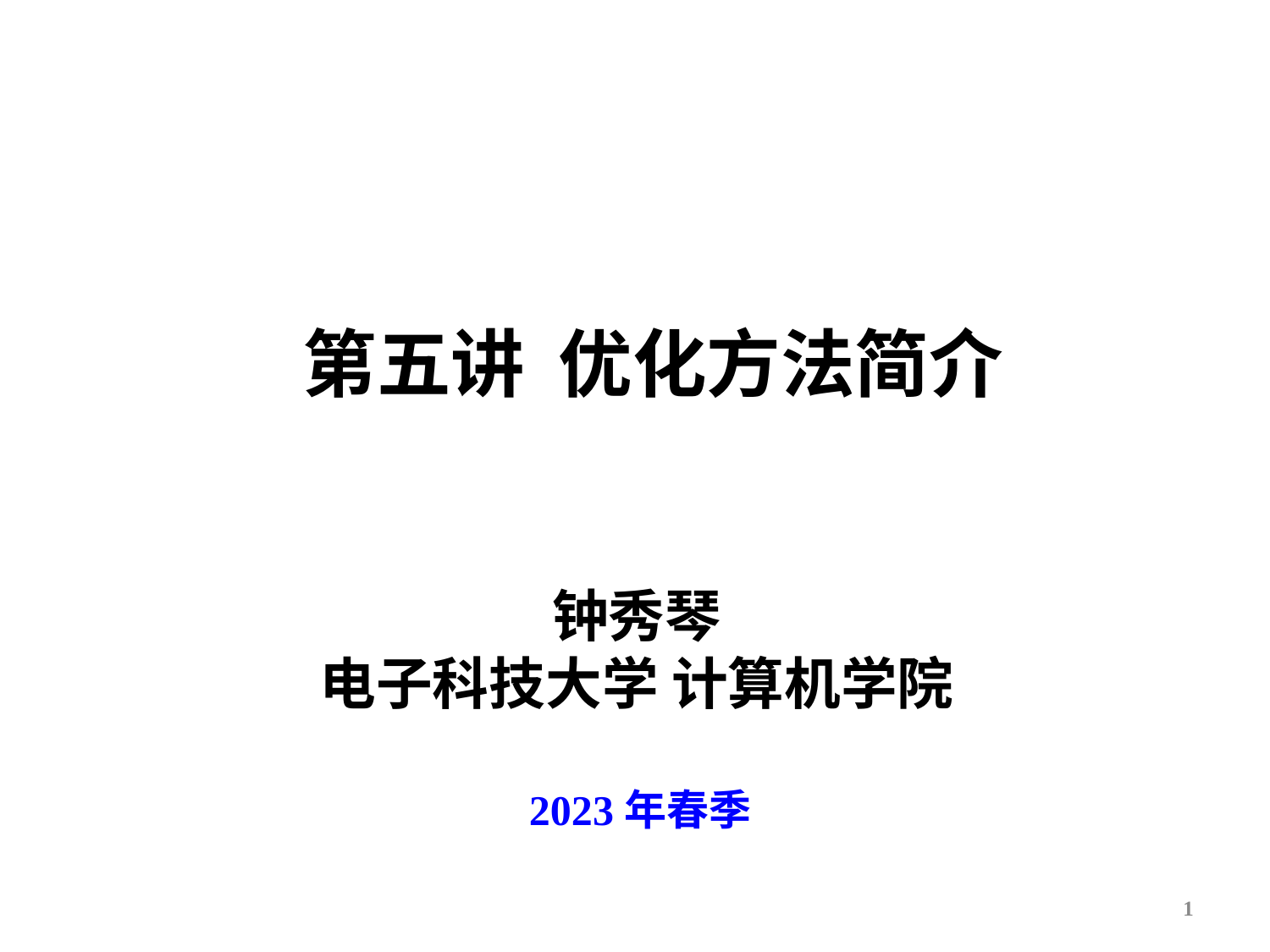

第五讲  优化方法简介
钟秀琴
电子科技大学 计算机学院
2023年春季
1